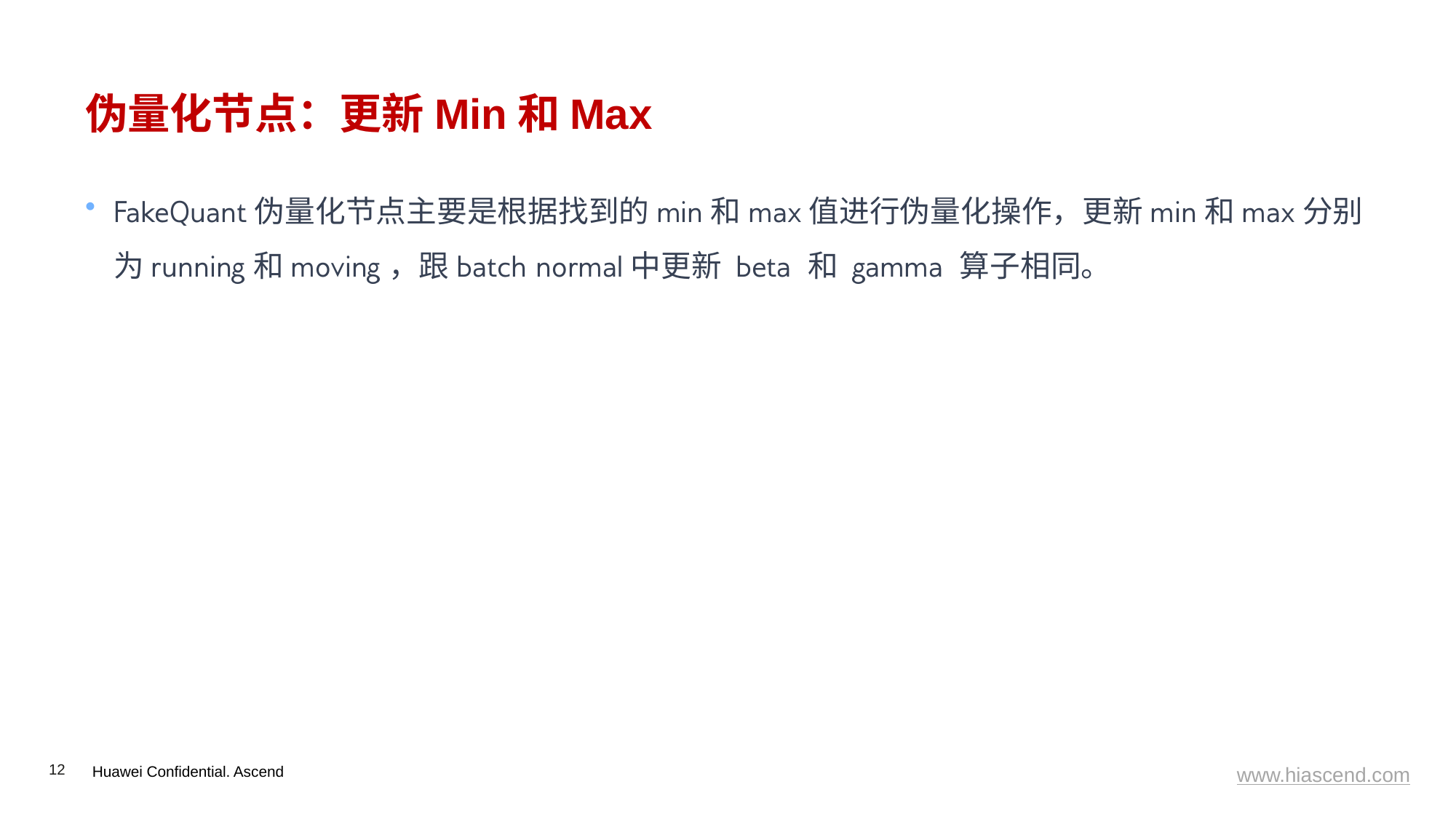

# 伪量化节点：更新Min和Max
FakeQuant伪量化节点主要是根据找到的min和max值进行伪量化操作，更新min和max分别为running和moving，跟batch normal中更新 beta 和 gamma 算子相同。